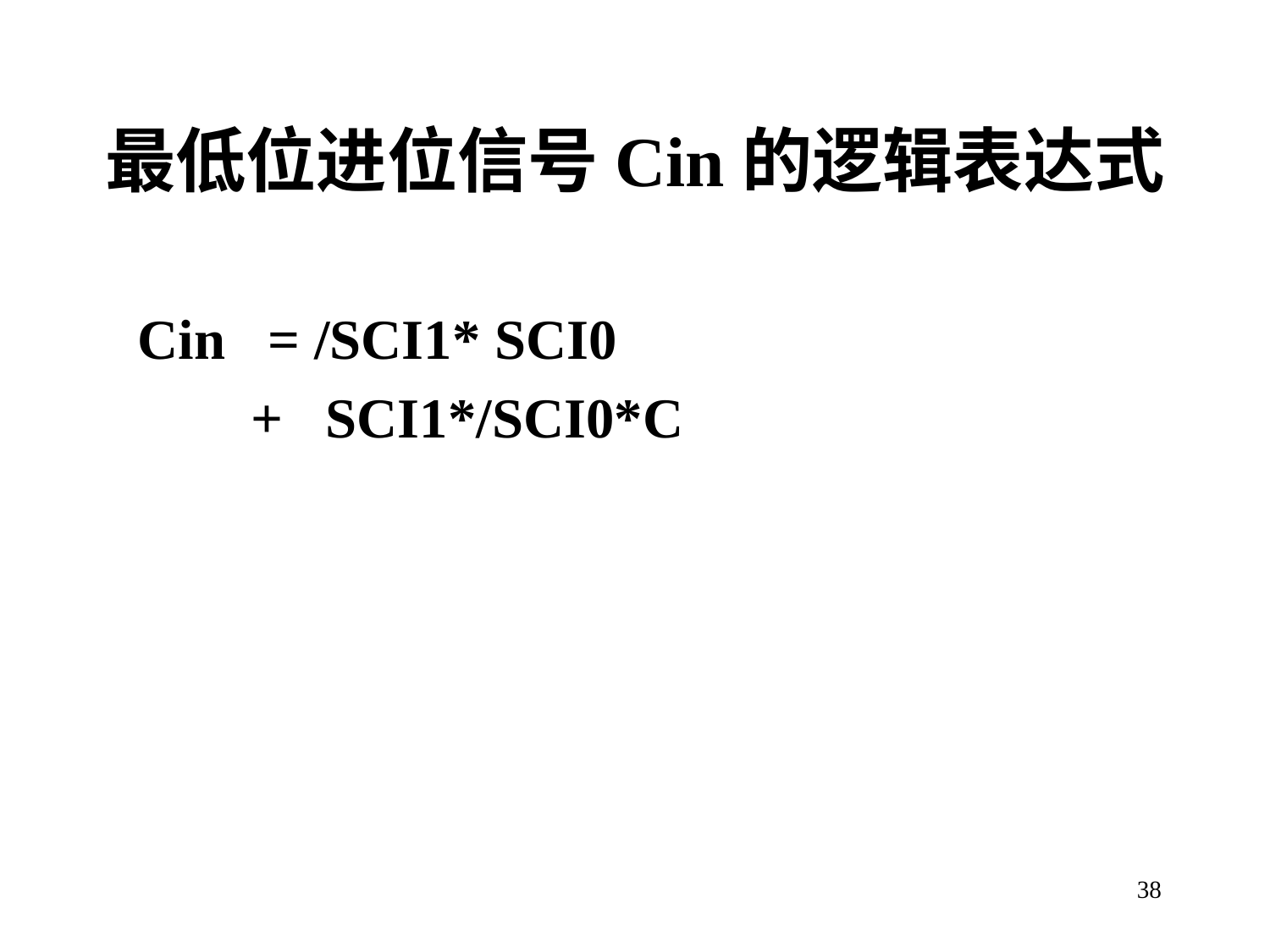

# 最低位进位信号Cin的逻辑表达式
Cin   = /SCI1* SCI0
        +   SCI1*/SCI0*C

38